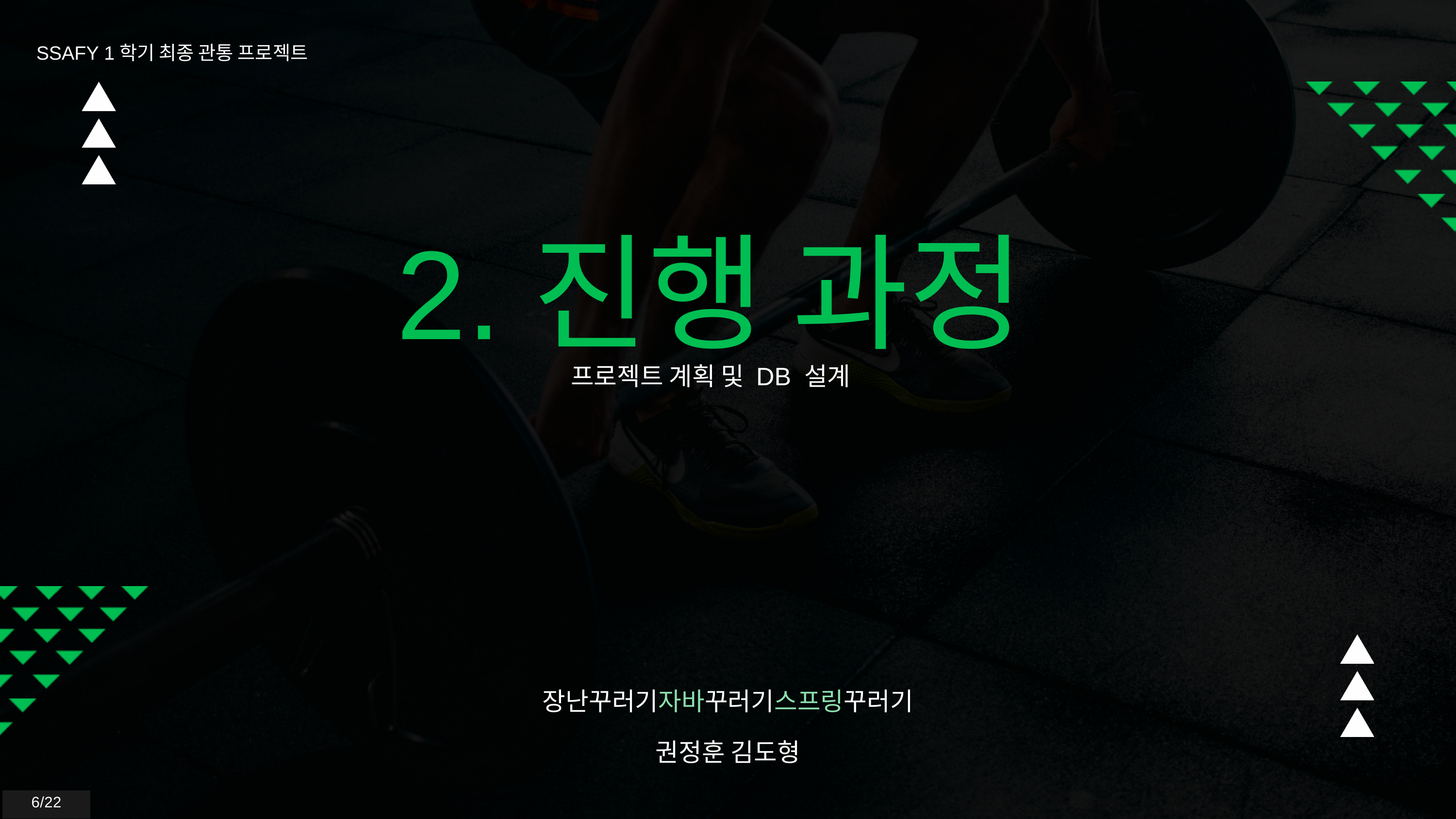

SSAFY 1학기 최종 관통 프로젝트

2.진행 과정
프로젝트 계획 및 DB 설계

장난꾸러기자바꾸러기스프링꾸러기
권정훈 김도형

6/22